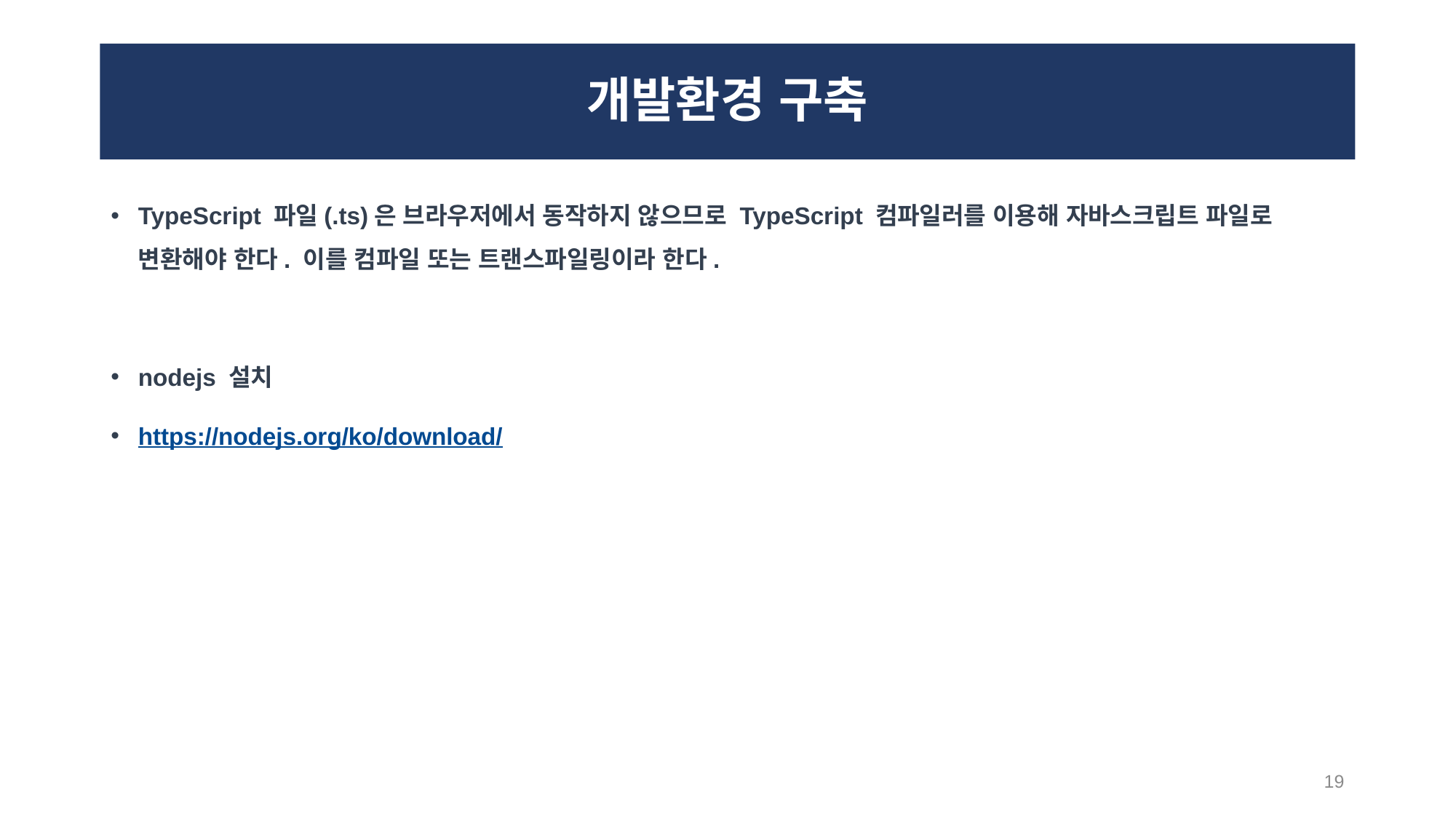

# 개발환경 구축
TypeScript 파일(.ts)은 브라우저에서 동작하지 않으므로 TypeScript 컴파일러를 이용해 자바스크립트 파일로 변환해야 한다. 이를 컴파일 또는 트랜스파일링이라 한다.

nodejs 설치
https://nodejs.org/ko/download/

19